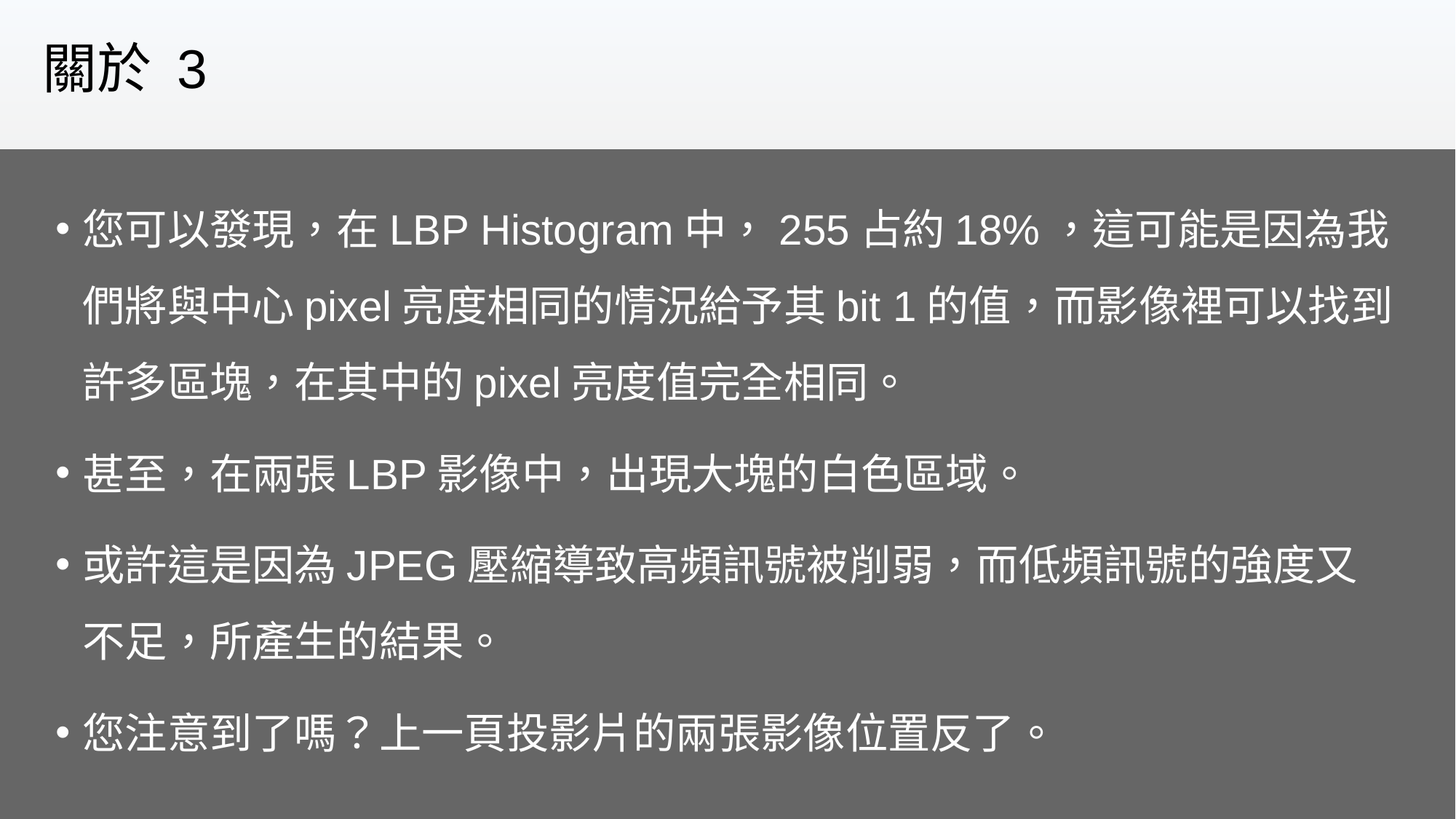

關於 3
您可以發現，在LBP Histogram中，255占約18%，這可能是因為我們將與中心pixel亮度相同的情況給予其bit 1的值，而影像裡可以找到許多區塊，在其中的pixel亮度值完全相同。
甚至，在兩張LBP影像中，出現大塊的白色區域。
或許這是因為JPEG壓縮導致高頻訊號被削弱，而低頻訊號的強度又不足，所產生的結果。
您注意到了嗎？上一頁投影片的兩張影像位置反了。